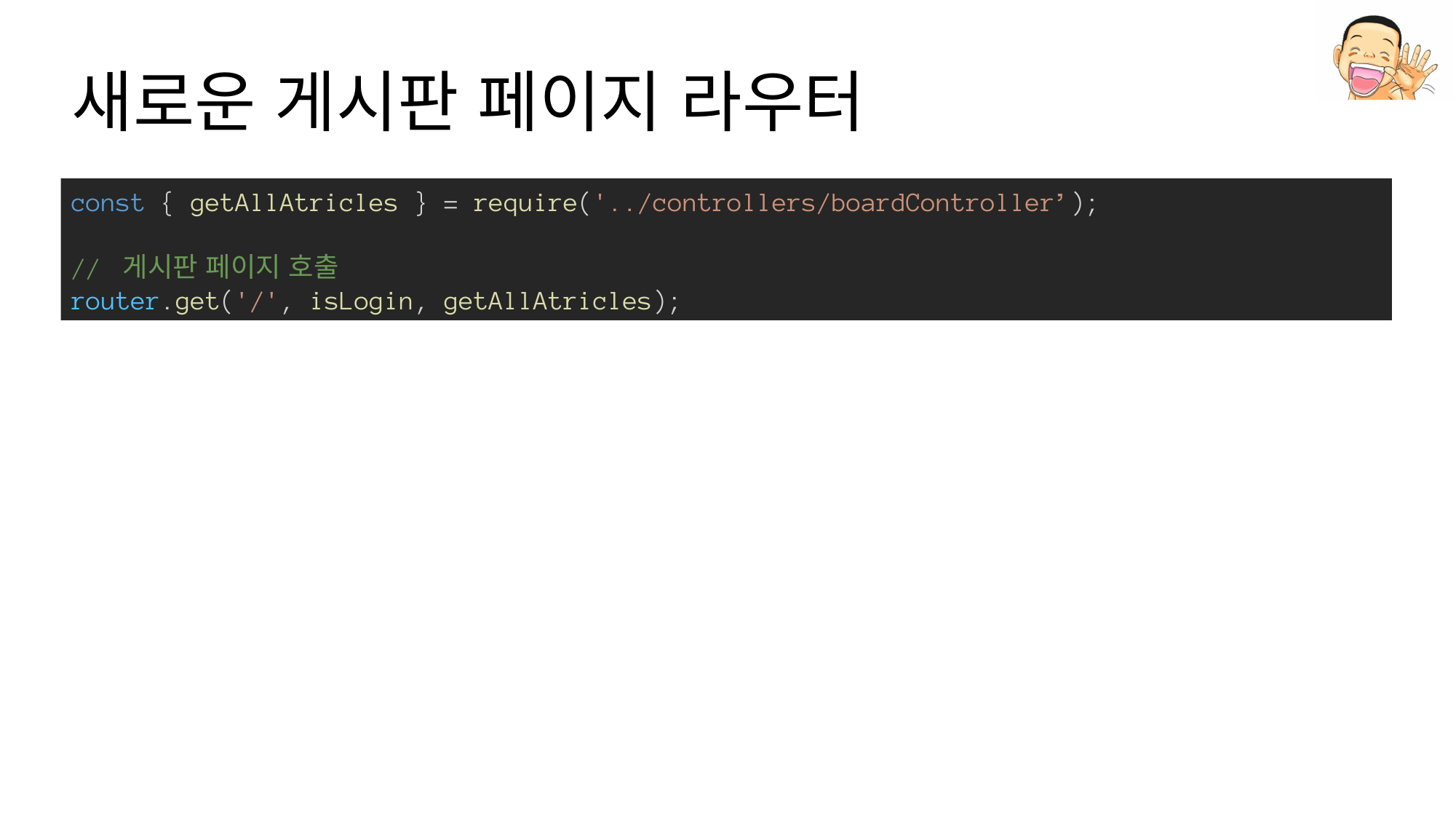

# 새로운 게시판 페이지 라우터
const { getAllAtricles } = require('../controllers/boardController’);

// 게시판 페이지 호출
router.get('/', isLogin, getAllAtricles);